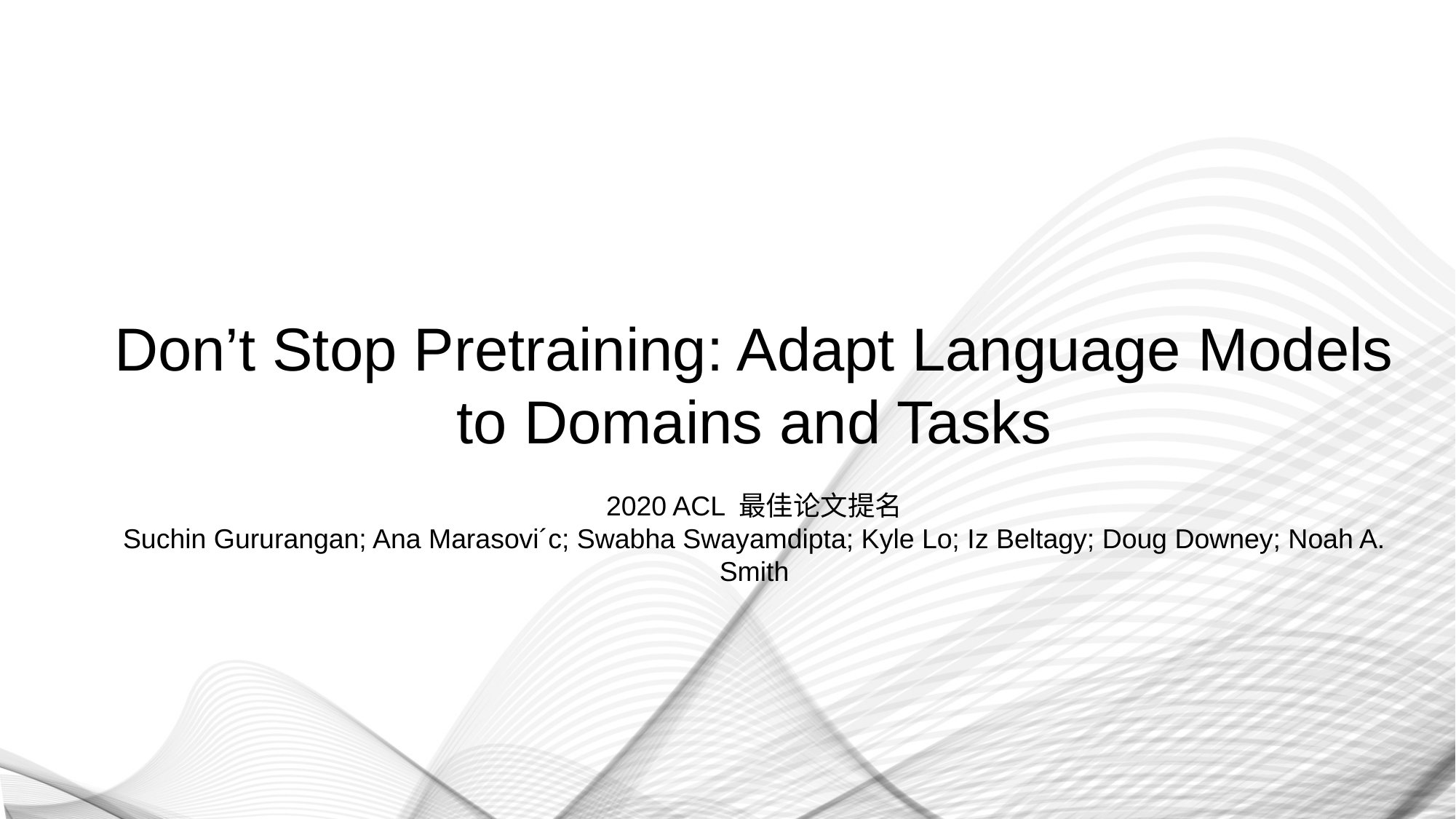

Don’t Stop Pretraining: Adapt Language Models to Domains and Tasks

2020 ACL 最佳论文提名
Suchin Gururangan; Ana Marasovi´c; Swabha Swayamdipta; Kyle Lo; Iz Beltagy; Doug Downey; Noah A. Smith